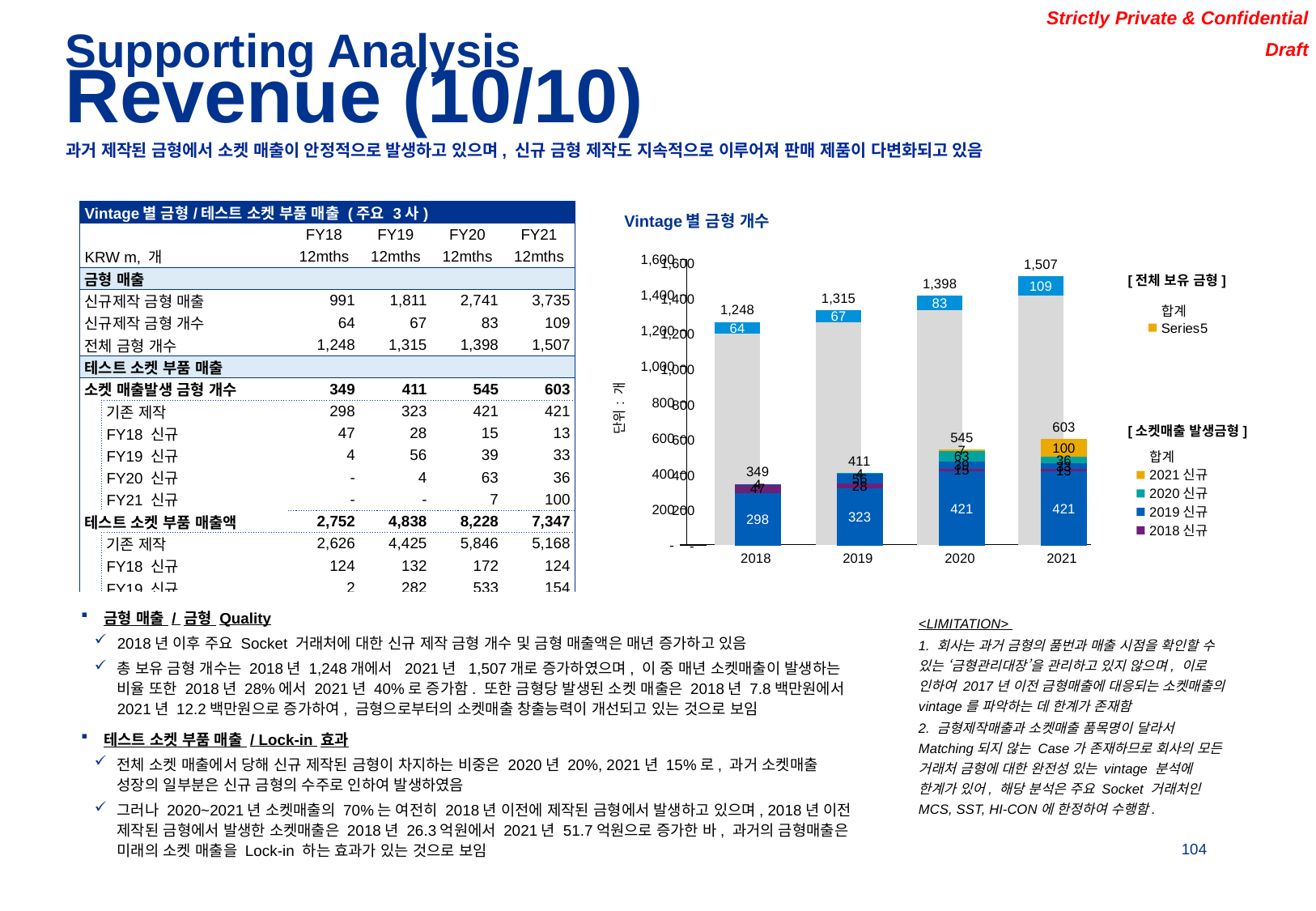

Supporting Analysis
Revenue (10/10)
과거 제작된 금형에서 소켓 매출이 안정적으로 발생하고 있으며, 신규 금형 제작도 지속적으로 이루어져 판매 제품이 다변화되고 있음
| Vintage별 금형/테스트 소켓 부품 매출 (주요 3사) |  |  |  |  |  |
| --- | --- | --- | --- | --- | --- |
|  |  | FY18 | FY19 | FY20 | FY21 |
| KRW m, 개 |  | 12mths | 12mths | 12mths | 12mths |
| 금형 매출 |  |  |  |  |  |
| 신규제작 금형 매출 |  | 991 | 1,811 | 2,741 | 3,735 |
| 신규제작 금형 개수 |  | 64 | 67 | 83 | 109 |
| 전체 금형 개수 |  | 1,248 | 1,315 | 1,398 | 1,507 |
| 테스트 소켓 부품 매출 |  |  |  |  |  |
| 소켓 매출발생 금형 개수 |  | 349 | 411 | 545 | 603 |
|  | 기존 제작 | 298 | 323 | 421 | 421 |
|  | FY18 신규 | 47 | 28 | 15 | 13 |
|  | FY19 신규 | 4 | 56 | 39 | 33 |
|  | FY20 신규 | - | 4 | 63 | 36 |
|  | FY21 신규 | - | - | 7 | 100 |
| 테스트 소켓 부품 매출액 |  | 2,752 | 4,838 | 8,228 | 7,347 |
|  | 기존 제작 | 2,626 | 4,425 | 5,846 | 5,168 |
|  | FY18 신규 | 124 | 132 | 172 | 124 |
|  | FY19 신규 | 2 | 282 | 533 | 154 |
|  | FY20 신규 | - | 0 | 1,677 | 803 |
|  | FY21 신규 | - | - | 1 | 1,098 |
Vintage별 금형 개수

### Chart

| Category | 기존 | 신규 제작 |  |  |  | 합계 |
|---|---|---|---|---|---|---|
| 2018 | 1184.0 | 64.0 | None | None | None | 1248.0 |
| 2019 | 1248.0 | 67.0 | None | None | None | 1315.0 |
| 2020 | 1315.0 | 83.0 | None | None | None | 1398.0 |
| 2021 | 1398.0 | 109.0 | None | None | None | 1507.0 |

### Chart

| Category | 기존 | 2018신규 | 2019신규 | 2020신규 | 2021신규 | 합계 |
|---|---|---|---|---|---|---|
| 2018 | 298.0 | 47.0 | 4.0 | 0.0 | 0.0 | 349.0 |
| 2019 | 323.0 | 28.0 | 56.0 | 4.0 | 0.0 | 411.0 |
| 2020 | 421.0 | 15.0 | 39.0 | 63.0 | 7.0 | 545.0 |
| 2021 | 421.0 | 13.0 | 33.0 | 36.0 | 100.0 | 603.0 |
[전체 보유 금형]
[소켓매출 발생금형]
금형 매출 / 금형 Quality
2018년 이후 주요 Socket 거래처에 대한 신규 제작 금형 개수 및 금형 매출액은 매년 증가하고 있음
총 보유 금형 개수는 2018년 1,248개에서  2021년  1,507개로 증가하였으며, 이 중 매년 소켓매출이 발생하는 비율 또한 2018년 28%에서 2021년 40%로 증가함. 또한 금형당 발생된 소켓 매출은 2018년 7.8백만원에서 2021년 12.2백만원으로 증가하여, 금형으로부터의 소켓매출 창출능력이 개선되고 있는 것으로 보임
테스트 소켓 부품 매출 / Lock-in 효과
전체 소켓 매출에서 당해 신규 제작된 금형이 차지하는 비중은 2020년 20%, 2021년 15%로, 과거 소켓매출 성장의 일부분은 신규 금형의 수주로 인하여 발생하였음
그러나 2020~2021년 소켓매출의 70%는 여전히 2018년 이전에 제작된 금형에서 발생하고 있으며, 2018년 이전 제작된 금형에서 발생한 소켓매출은 2018년 26.3억원에서 2021년 51.7억원으로 증가한 바, 과거의 금형매출은 미래의 소켓 매출을 Lock-in 하는 효과가 있는 것으로 보임

<LIMITATION>
1. 회사는 과거 금형의 품번과 매출 시점을 확인할 수 있는 ‘금형관리대장’을 관리하고 있지 않으며, 이로 인하여 2017년 이전 금형매출에 대응되는 소켓매출의 vintage를 파악하는 데 한계가 존재함
2. 금형제작매출과 소켓매출 품목명이 달라서 Matching되지 않는 Case가 존재하므로 회사의 모든 거래처 금형에 대한 완전성 있는 vintage 분석에 한계가 있어, 해당 분석은 주요 Socket 거래처인 MCS, SST, HI-CON에 한정하여 수행함.